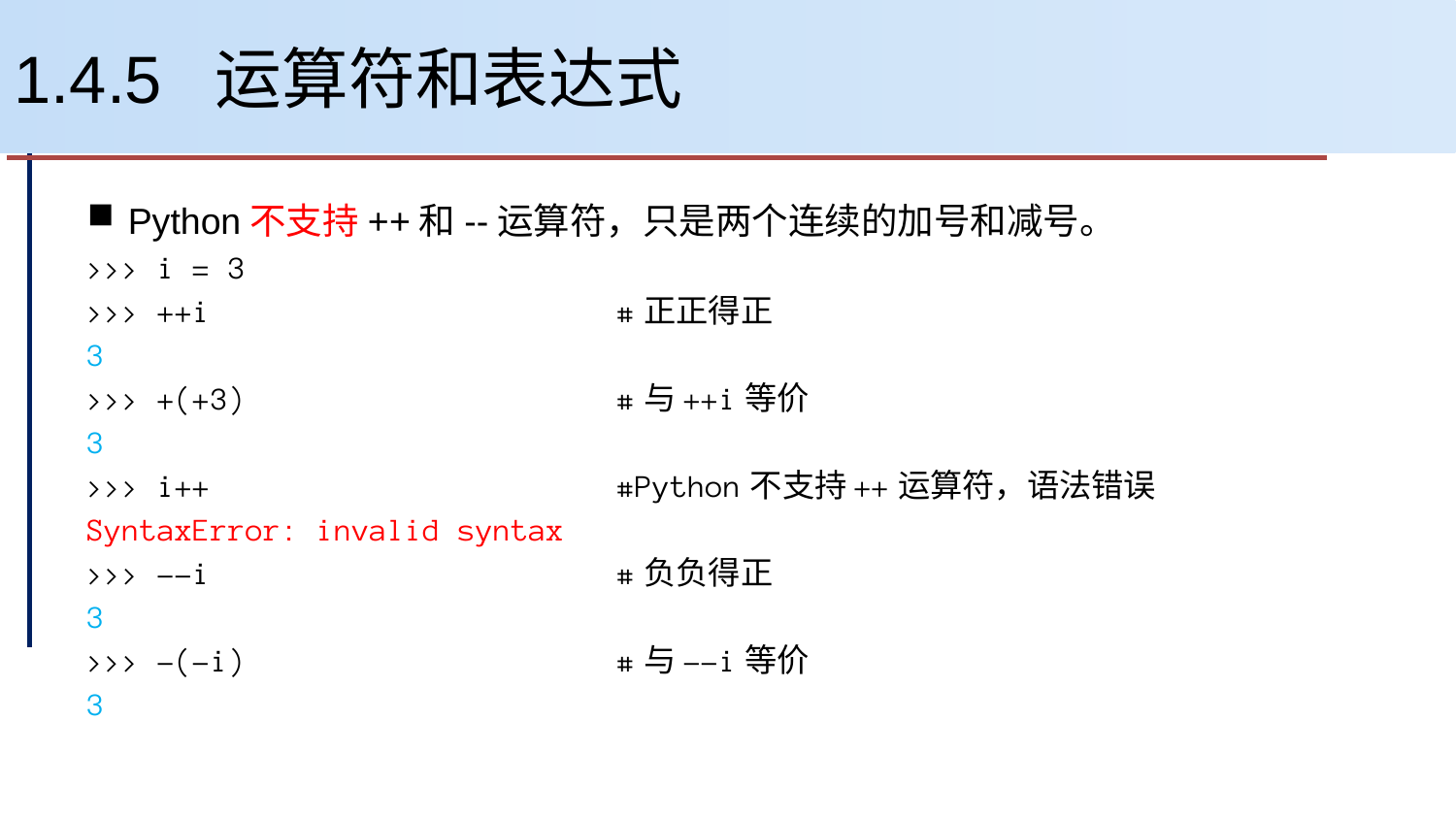

# 1.4.5  运算符和表达式
Python不支持++和--运算符，只是两个连续的加号和减号。
>>> i = 3
>>> ++i                       #正正得正
3
>>> +(+3)                     #与++i等价
3
>>> i++                       #Python不支持++运算符，语法错误
SyntaxError: invalid syntax
>>> --i                       #负负得正
3
>>> -(-i)                     #与--i等价
3